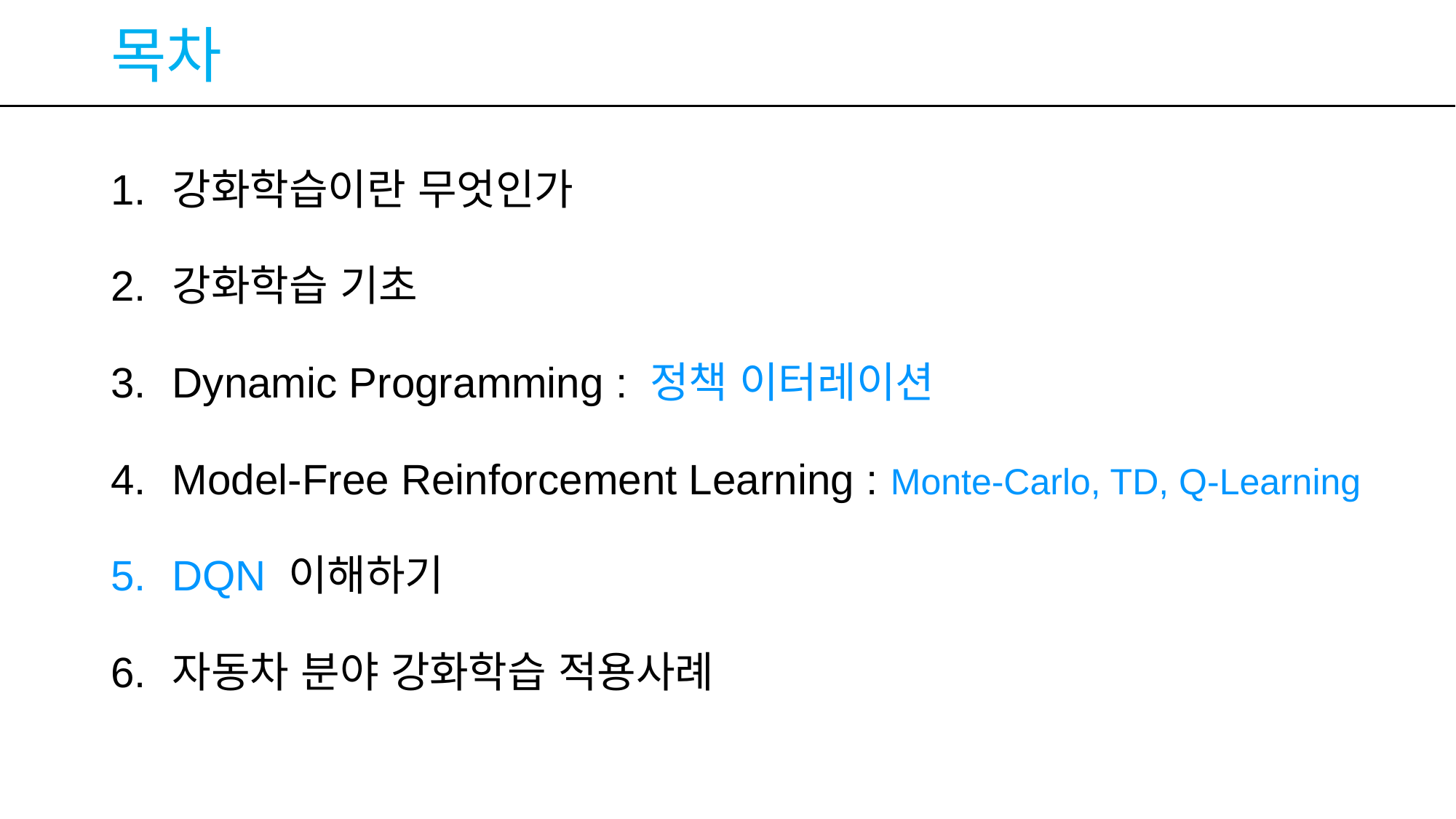

# 목차
강화학습이란 무엇인가
강화학습 기초
Dynamic Programming : 정책 이터레이션
Model-Free Reinforcement Learning : Monte-Carlo, TD, Q-Learning
DQN 이해하기
자동차 분야 강화학습 적용사례